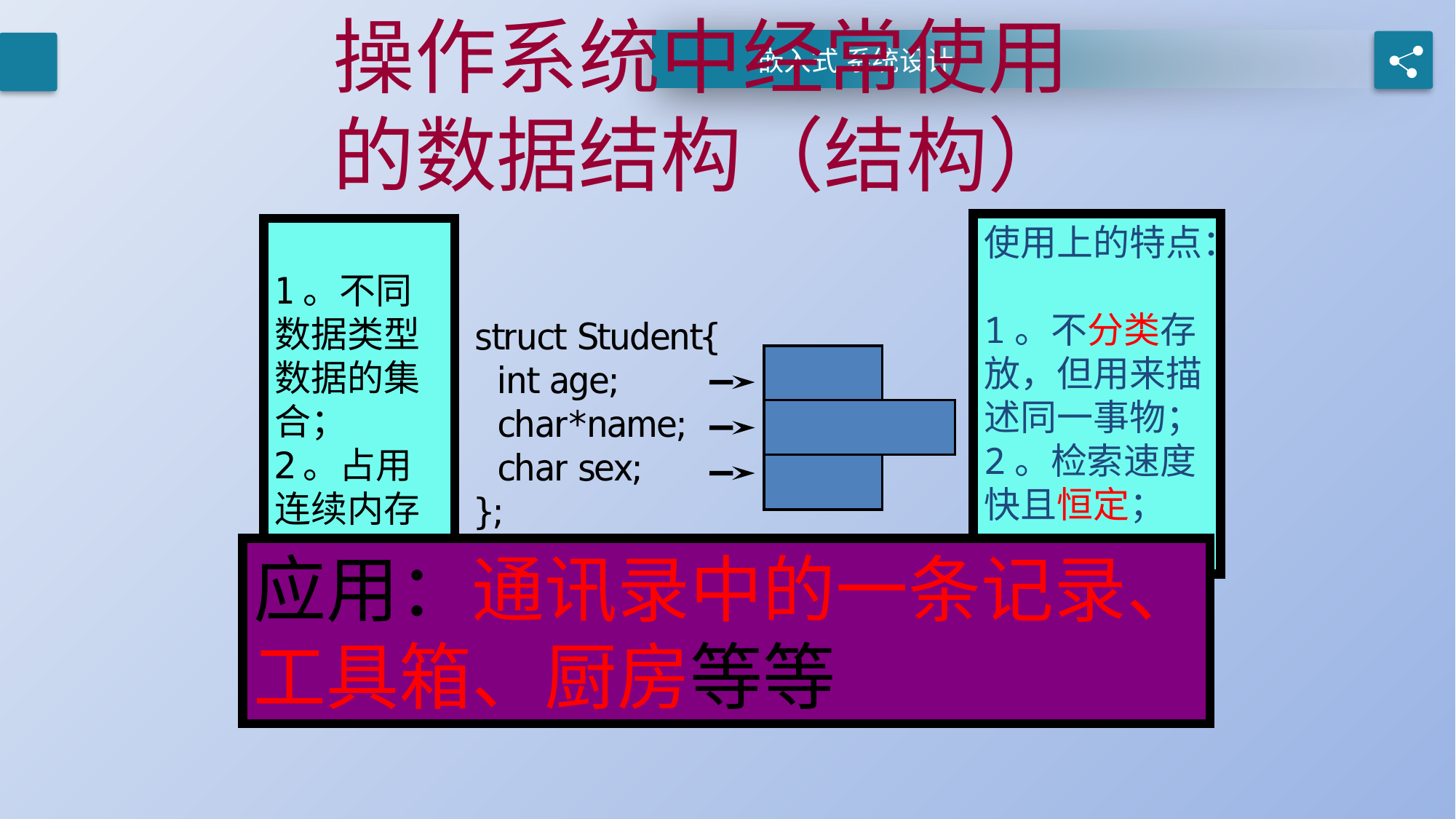

操作系统中经常使用
的数据结构（结构）
#

使用上的特点：

1。不分类存放，但用来描述同一事物；
2。检索速度快且恒定；

1。不同数据类型数据的集合；
2。占用连续内存空间；

struct Student{
  int age;
  char*name;
  char sex;
};

应用：通讯录中的一条记录、
工具箱、厨房等等